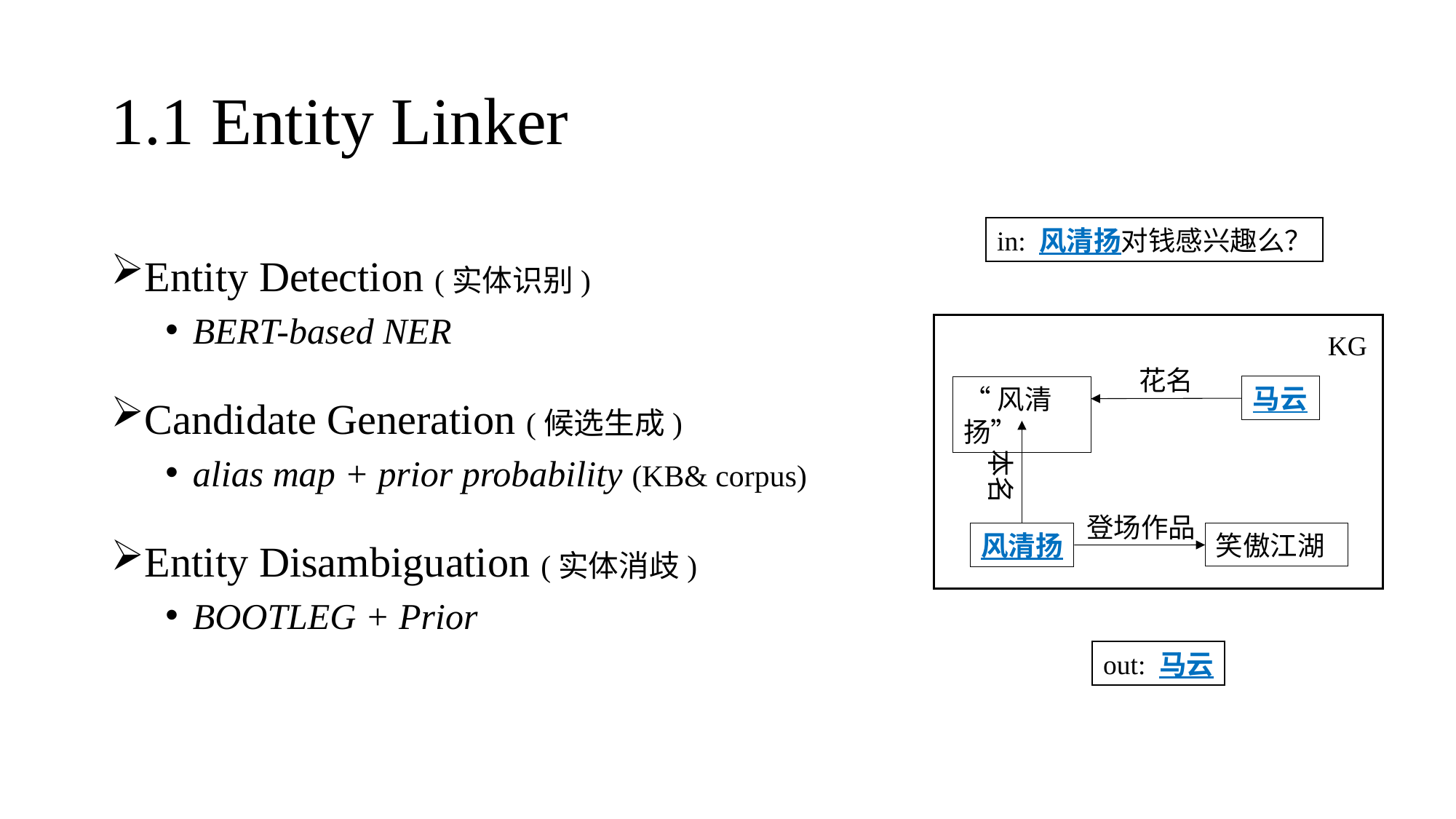

# 1.1 Entity Linker
Entity Detection (实体识别)
BERT-based NER
Candidate Generation (候选生成)
alias map + prior probability (KB& corpus)
Entity Disambiguation (实体消歧)
BOOTLEG + Prior
in: 风清扬对钱感兴趣么？

KG
花名
马云
“风清扬”
本名
登场作品
笑傲江湖
风清扬
out: 马云